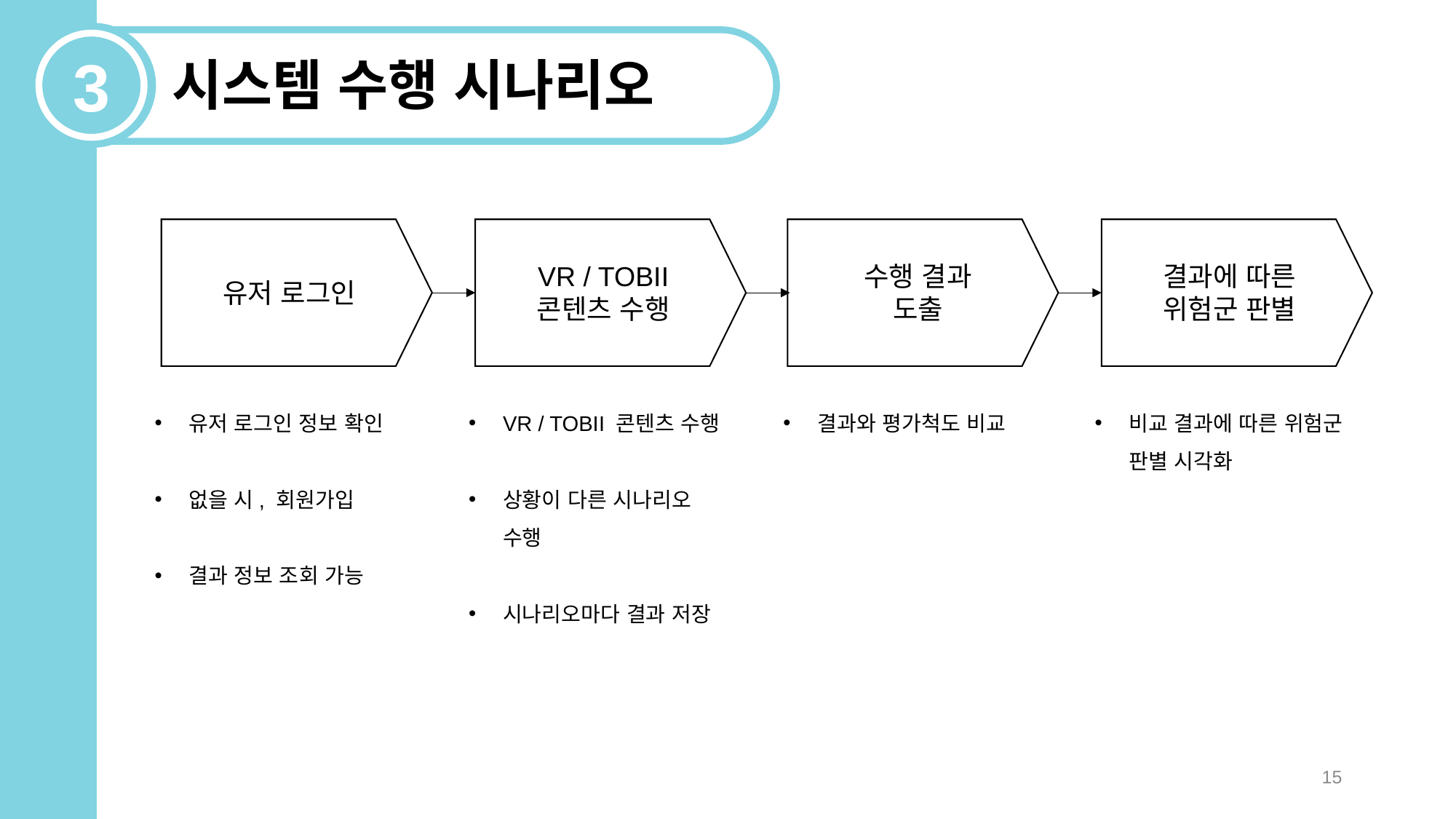

3
시스템 수행 시나리오

결과에 따른
위험군 판별
VR / TOBII
콘텐츠 수행
수행 결과 도출
유저 로그인
유저 로그인 정보 확인

없을 시, 회원가입

결과 정보 조회 가능
VR / TOBII 콘텐츠 수행

상황이 다른 시나리오 수행

시나리오마다 결과 저장
결과와 평가척도 비교
비교 결과에 따른 위험군 판별 시각화
15